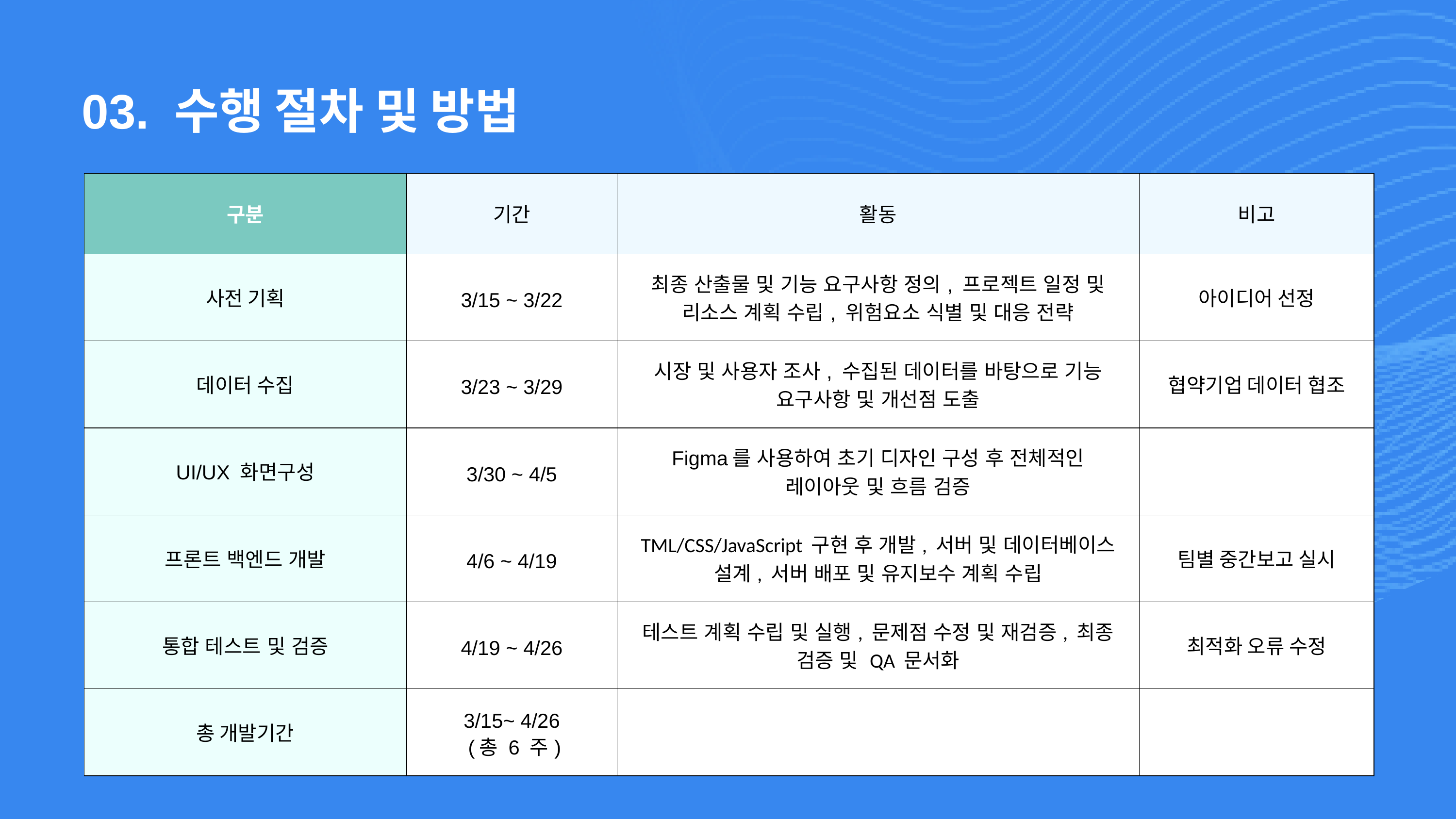

03. 수행 절차 및 방법
| 구분 | 기간 | 활동 | 비고 |
| --- | --- | --- | --- |
| 사전 기획 | 3/15 ~ 3/22 | 최종 산출물 및 기능 요구사항 정의, 프로젝트 일정 및 리소스 계획 수립, 위험요소 식별 및 대응 전략 | 아이디어 선정 |
| 데이터 수집 | 3/23 ~ 3/29 | 시장 및 사용자 조사, 수집된 데이터를 바탕으로 기능 요구사항 및 개선점 도출 | 협약기업 데이터 협조 |
| UI/UX 화면구성 | 3/30 ~ 4/5 | Figma를 사용하여 초기 디자인 구성 후 전체적인 레이아웃 및 흐름 검증 |  |
| 프론트 백엔드 개발 | 4/6 ~ 4/19 | TML/CSS/JavaScript 구현 후 개발, 서버 및 데이터베이스 설계, 서버 배포 및 유지보수 계획 수립 | 팀별 중간보고 실시 |
| 통합 테스트 및 검증 | 4/19 ~ 4/26 | 테스트 계획 수립 및 실행, 문제점 수정 및 재검증, 최종 검증 및 QA 문서화 | 최적화 오류 수정 |
| 총 개발기간 | 3/15~ 4/26 (총 6 주) |  |  |